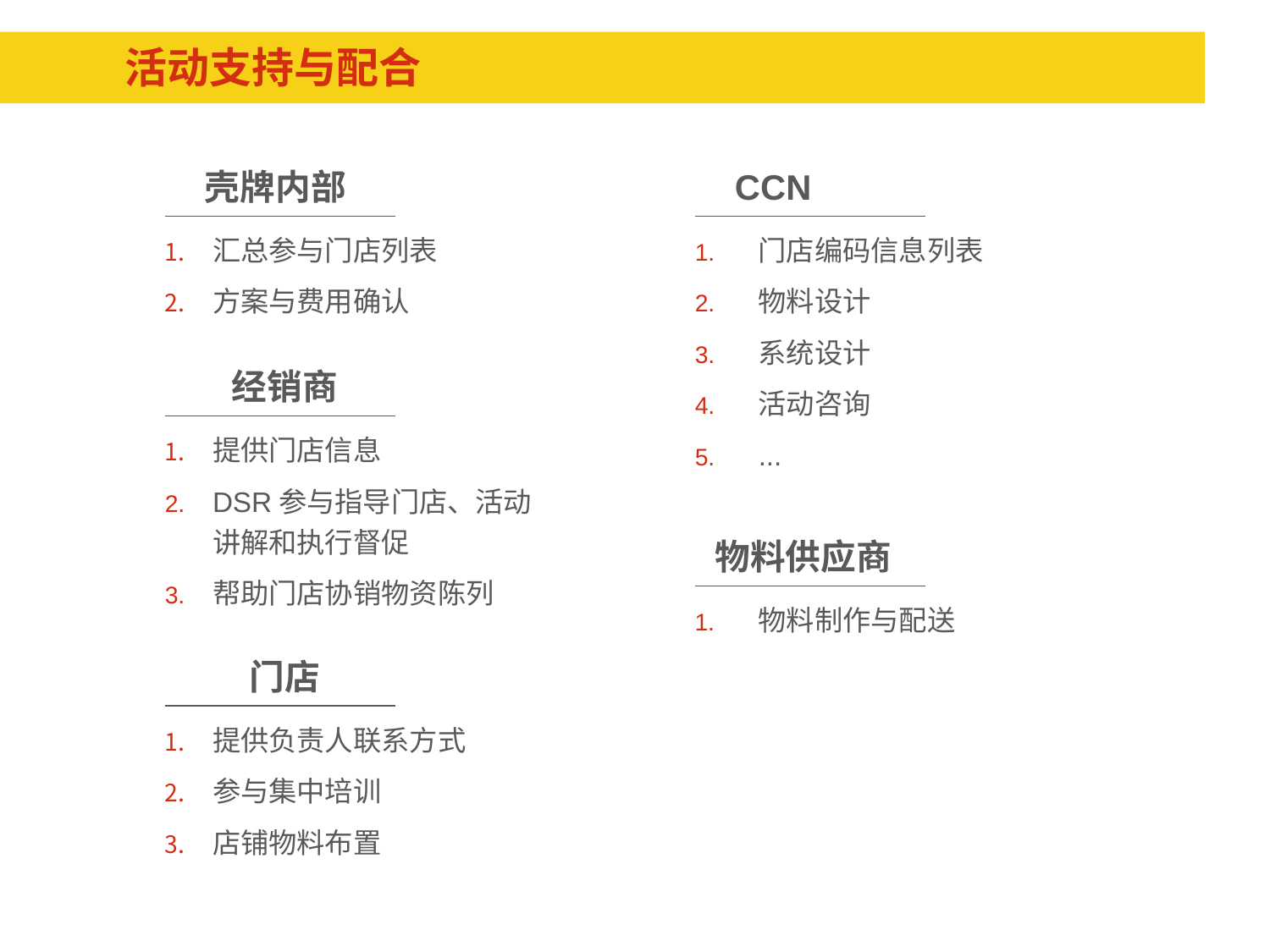

# 活动支持与配合
壳牌内部
CCN
汇总参与门店列表
方案与费用确认
门店编码信息列表
物料设计
系统设计
活动咨询
...
经销商
提供门店信息
DSR参与指导门店、活动讲解和执行督促
帮助门店协销物资陈列
物料供应商
物料制作与配送
门店
提供负责人联系方式
参与集中培训
店铺物料布置